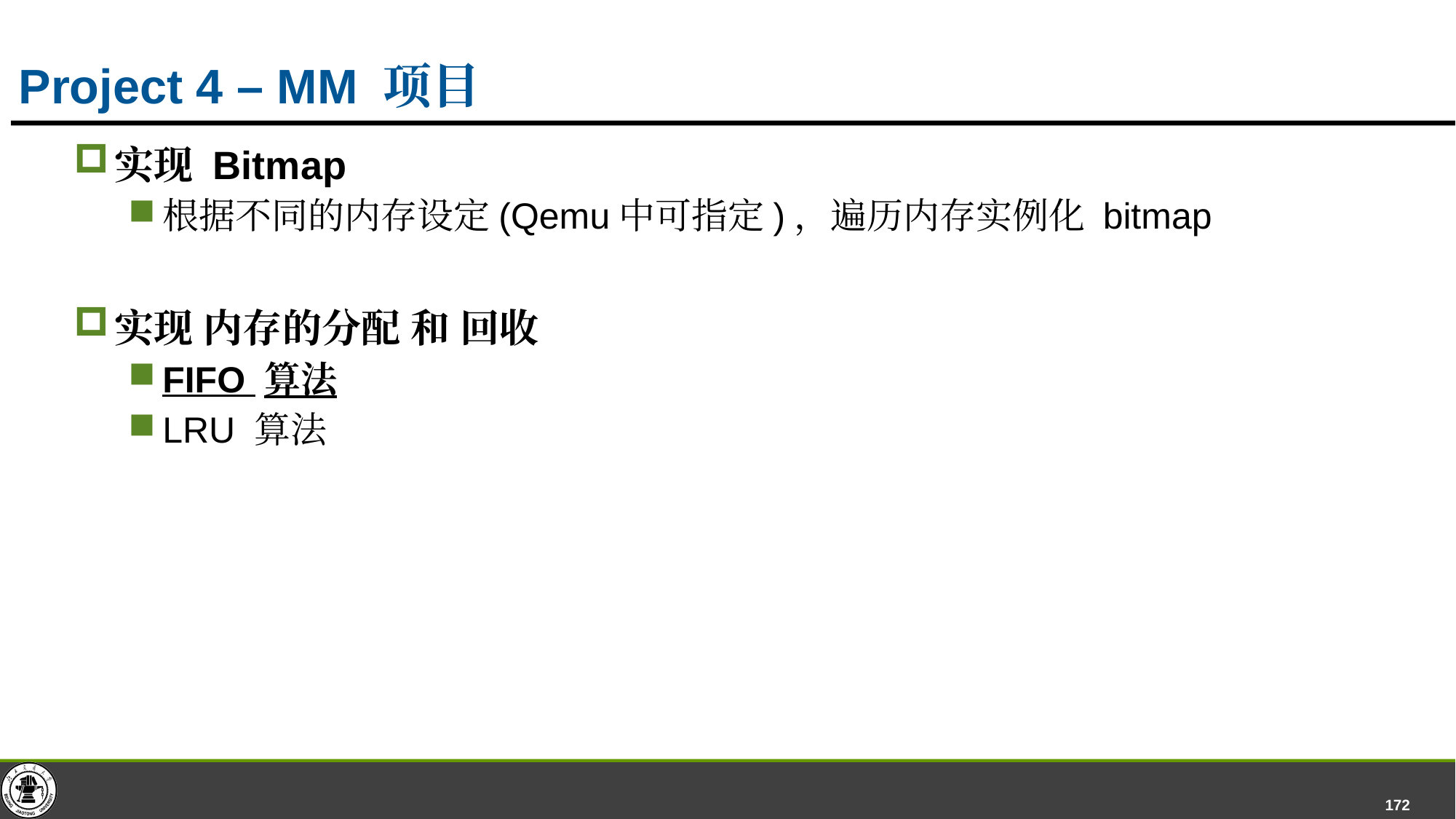

# Project 4 – MM 项目
实现 Bitmap
根据不同的内存设定(Qemu中可指定)，遍历内存实例化 bitmap

实现 内存的分配 和 回收
FIFO 算法
LRU 算法